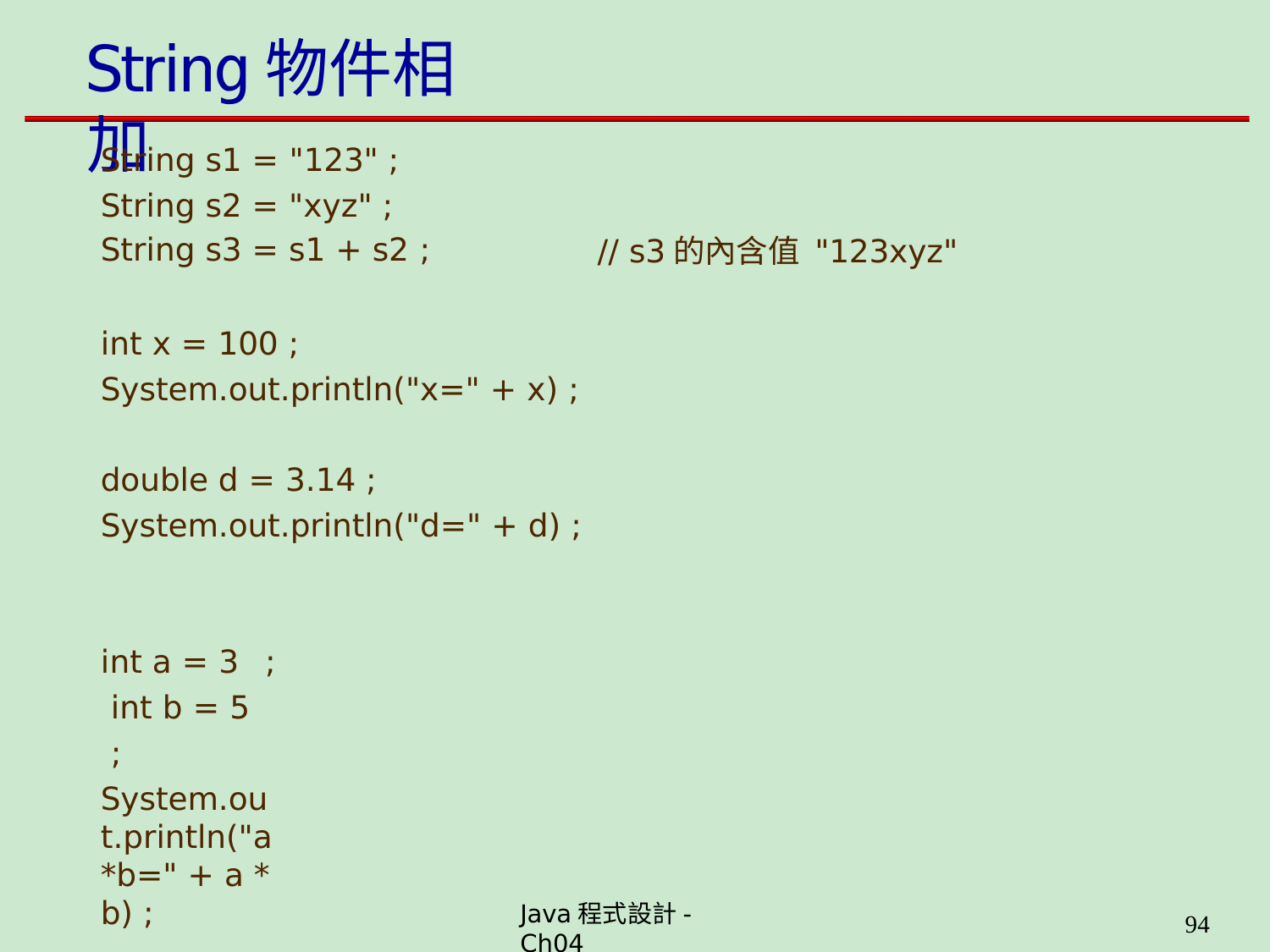

# String物件相加
String s1 = "123" ;  String s2 = "xyz" ;  String s3 = s1 + s2 ;
// s3的內含值 "123xyz"
int x = 100 ;  System.out.println("x=" + x) ;

double d = 3.14 ;  System.out.println("d=" + d) ;

int a = 3	;  int b = 5	 ;
System.out.println("a*b=" + a * b) ;
Java程式設計-Ch04
94